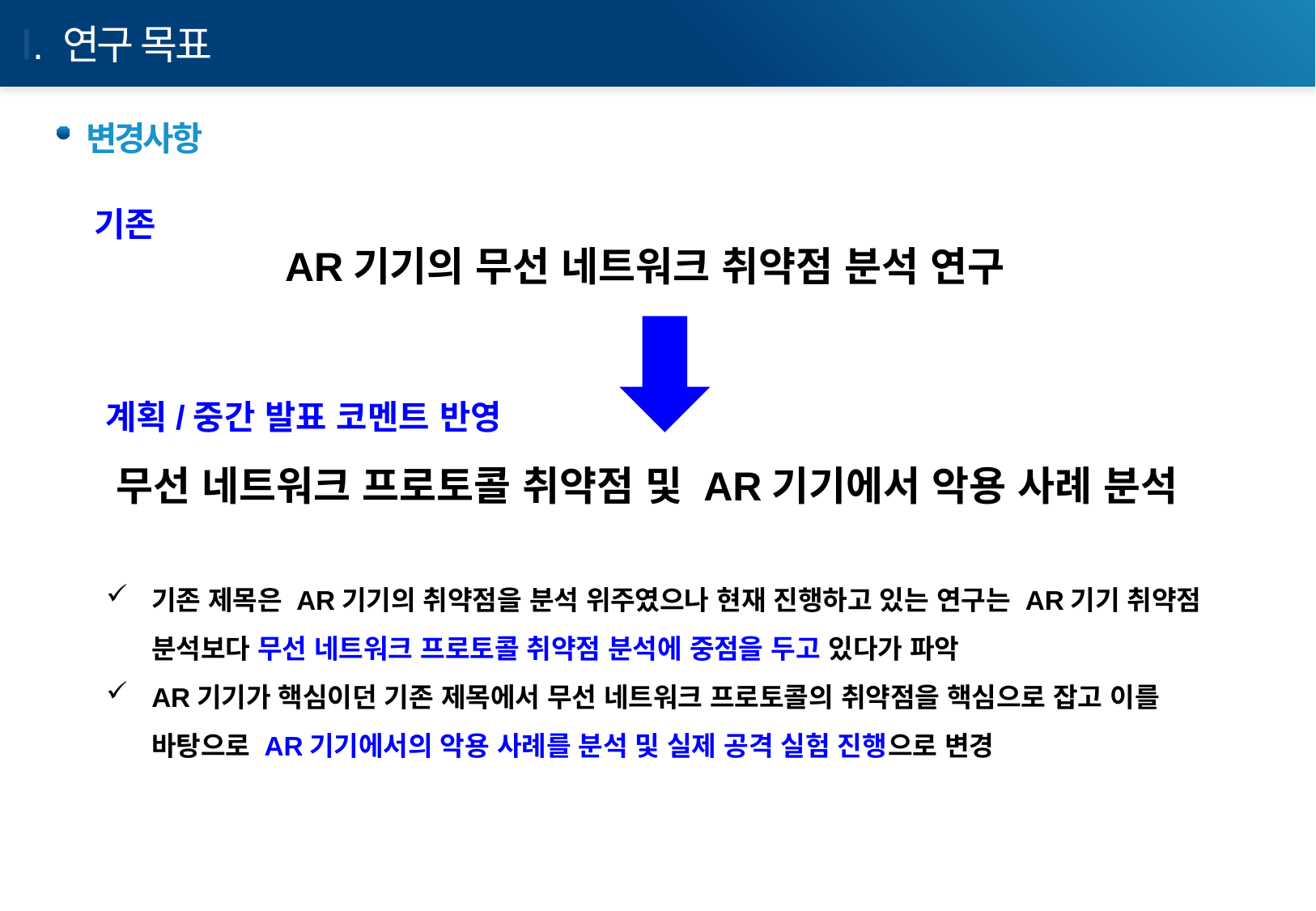

Ⅰ. 연구 목표
변경사항

기존
AR기기의 무선 네트워크 취약점 분석 연구

계획/중간 발표 코멘트 반영
무선 네트워크 프로토콜 취약점 및 AR기기에서 악용 사례 분석
기존 제목은 AR기기의 취약점을 분석 위주였으나 현재 진행하고 있는 연구는 AR기기 취약점 분석보다 무선 네트워크 프로토콜 취약점 분석에 중점을 두고 있다가 파악
AR기기가 핵심이던 기존 제목에서 무선 네트워크 프로토콜의 취약점을 핵심으로 잡고 이를 바탕으로 AR기기에서의 악용 사례를 분석 및 실제 공격 실험 진행으로 변경